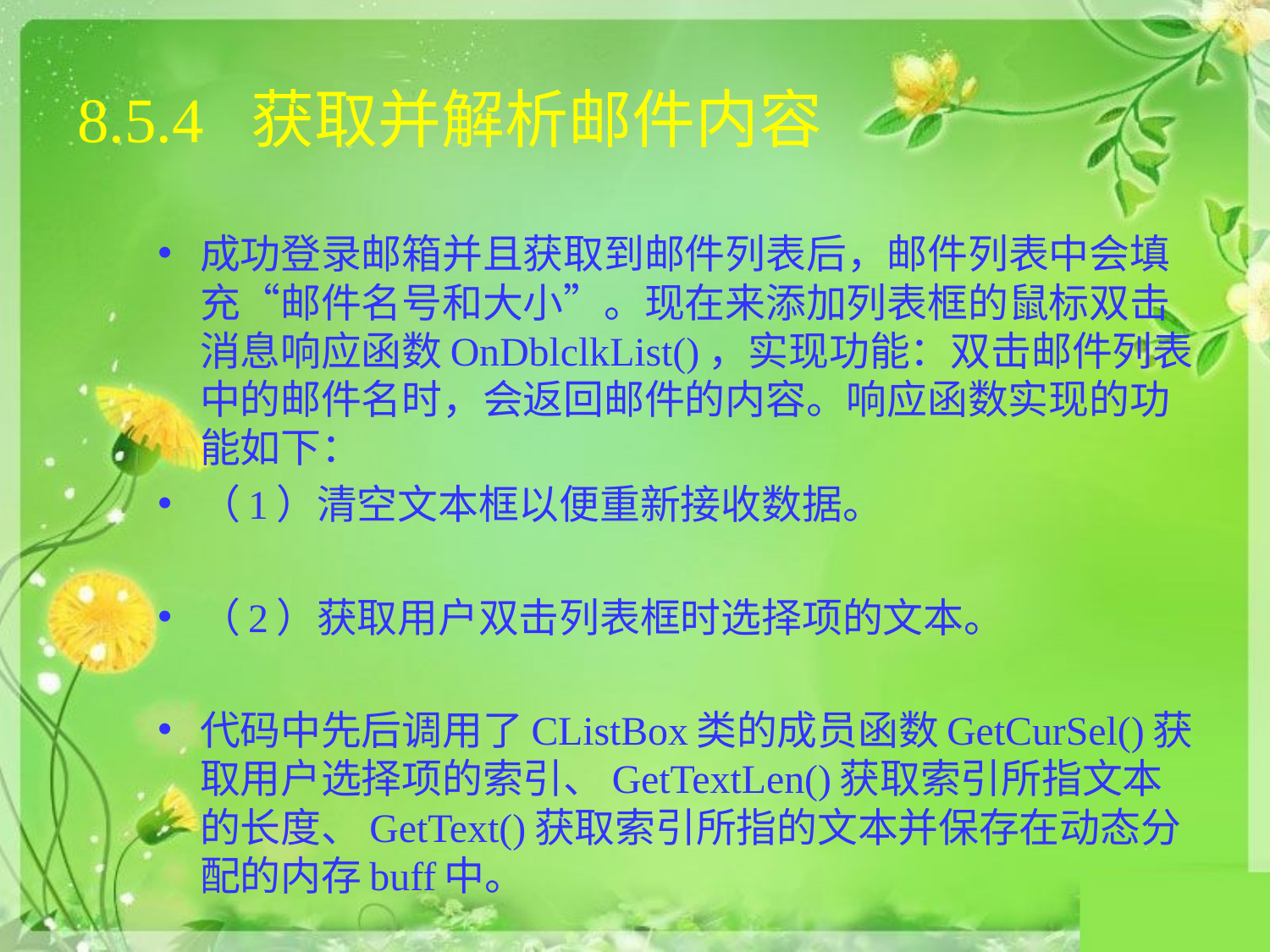

# 8.5.4  获取并解析邮件内容
成功登录邮箱并且获取到邮件列表后，邮件列表中会填充“邮件名号和大小”。现在来添加列表框的鼠标双击消息响应函数OnDblclkList()，实现功能：双击邮件列表中的邮件名时，会返回邮件的内容。响应函数实现的功能如下：
（1）清空文本框以便重新接收数据。

（2）获取用户双击列表框时选择项的文本。

代码中先后调用了CListBox类的成员函数GetCurSel()获取用户选择项的索引、GetTextLen()获取索引所指文本的长度、GetText()获取索引所指的文本并保存在动态分配的内存buff中。